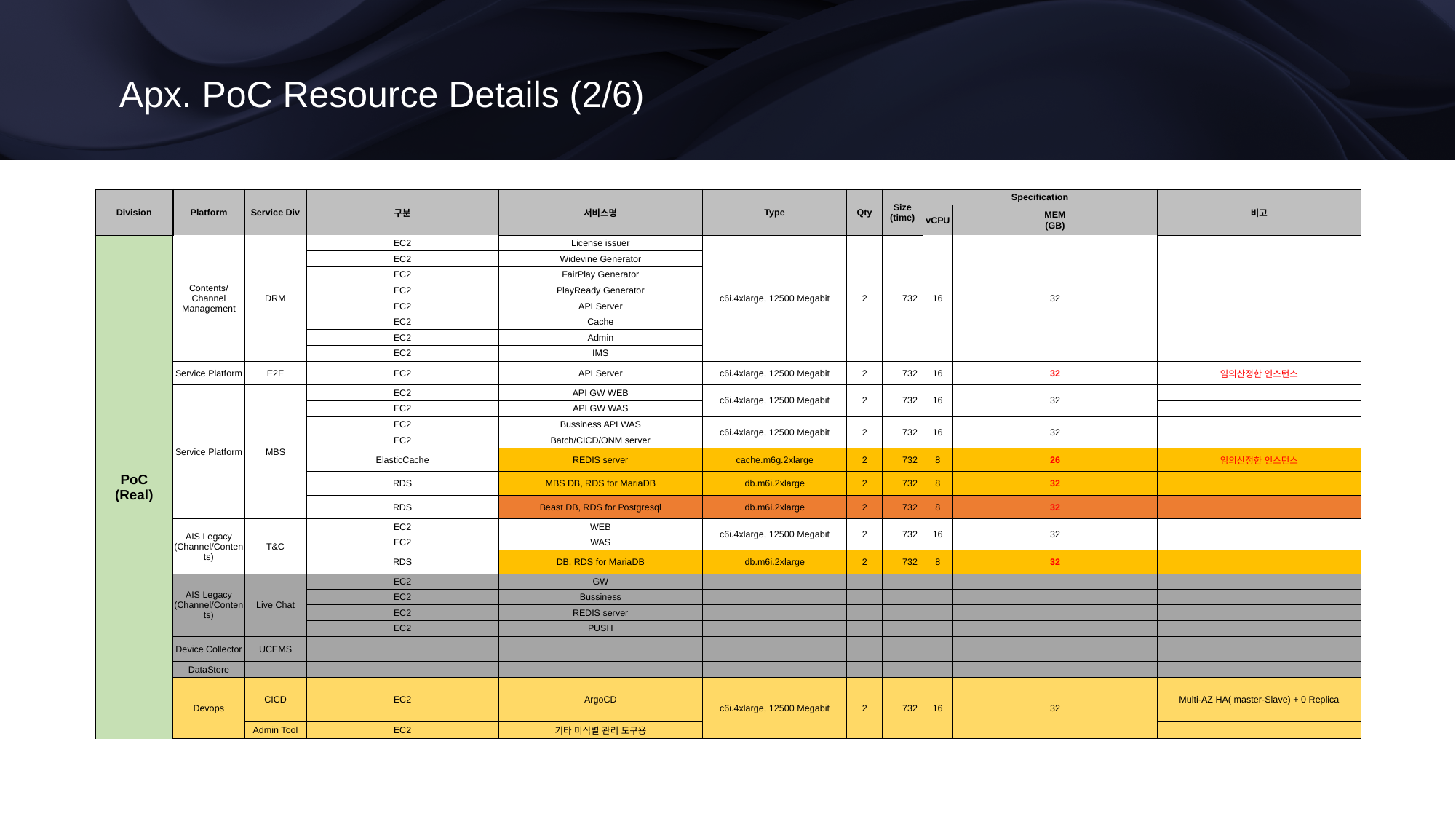

Apx. PoC Resource Details (2/6)
| Division | Platform | Service Div | 구분 | 서비스명 | Type | Qty | Size (time) | Specification |  | 비고 |
| --- | --- | --- | --- | --- | --- | --- | --- | --- | --- | --- |
|  |  |  |  |  |  |  |  | vCPU | MEM (GB) |  |
| PoC (Real) | Contents/Channel Management | DRM | EC2 | License issuer | c6i.4xlarge, 12500 Megabit | 2 | 732 | 16 | 32 |  |
|  |  |  | EC2 | Widevine Generator |  |  |  |  |  |  |
|  |  |  | EC2 | FairPlay Generator |  |  |  |  |  |  |
|  |  |  | EC2 | PlayReady Generator |  |  |  |  |  |  |
|  |  |  | EC2 | API Server |  |  |  |  |  |  |
|  |  |  | EC2 | Cache |  |  |  |  |  |  |
|  |  |  | EC2 | Admin |  |  |  |  |  |  |
|  |  |  | EC2 | IMS |  |  |  |  |  |  |
|  | Service Platform | E2E | EC2 | API Server | c6i.4xlarge, 12500 Megabit | 2 | 732 | 16 | 32 | 임의산정한 인스턴스 |
|  | Service Platform | MBS | EC2 | API GW WEB | c6i.4xlarge, 12500 Megabit | 2 | 732 | 16 | 32 |  |
|  |  |  | EC2 | API GW WAS |  |  |  |  |  |  |
|  |  |  | EC2 | Bussiness API WAS | c6i.4xlarge, 12500 Megabit | 2 | 732 | 16 | 32 |  |
|  |  |  | EC2 | Batch/CICD/ONM server |  |  |  |  |  |  |
|  |  |  | ElasticCache | REDIS server | cache.m6g.2xlarge | 2 | 732 | 8 | 26 | 임의산정한 인스턴스 |
|  |  |  | RDS | MBS DB, RDS for MariaDB | db.m6i.2xlarge | 2 | 732 | 8 | 32 |  |
|  |  |  | RDS | Beast DB, RDS for Postgresql | db.m6i.2xlarge | 2 | 732 | 8 | 32 |  |
|  | AIS Legacy (Channel/Contents) | T&C | EC2 | WEB | c6i.4xlarge, 12500 Megabit | 2 | 732 | 16 | 32 |  |
|  |  |  | EC2 | WAS |  |  |  |  |  |  |
|  |  |  | RDS | DB, RDS for MariaDB | db.m6i.2xlarge | 2 | 732 | 8 | 32 |  |
|  | AIS Legacy (Channel/Contents) | Live Chat | EC2 | GW |  |  |  |  |  |  |
|  |  |  | EC2 | Bussiness |  |  |  |  |  |  |
|  |  |  | EC2 | REDIS server |  |  |  |  |  |  |
|  |  |  | EC2 | PUSH |  |  |  |  |  |  |
|  | Device Collector | UCEMS |  |  |  |  |  |  |  |  |
|  | DataStore |  |  |  |  |  |  |  |  |  |
|  | Devops | CICD | EC2 | ArgoCD | c6i.4xlarge, 12500 Megabit | 2 | 732 | 16 | 32 | Multi-AZ HA( master-Slave) + 0 Replica |
|  |  | Admin Tool | EC2 | 기타 미식별 관리 도구용 |  |  |  |  |  |  |